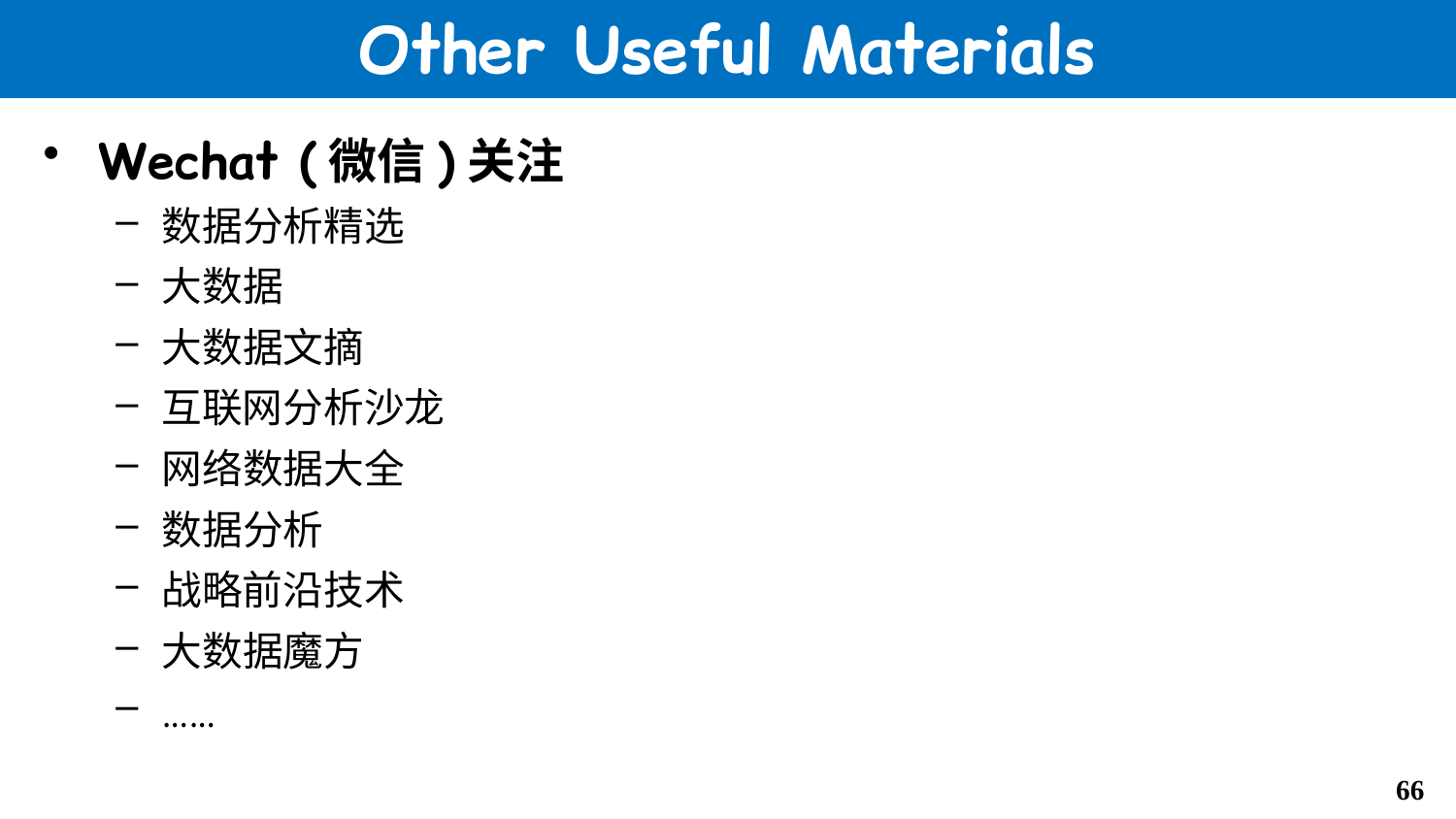

# Other Useful Materials
Wechat (微信)关注
数据分析精选
大数据
大数据文摘
互联网分析沙龙
网络数据大全
数据分析
战略前沿技术
大数据魔方
……